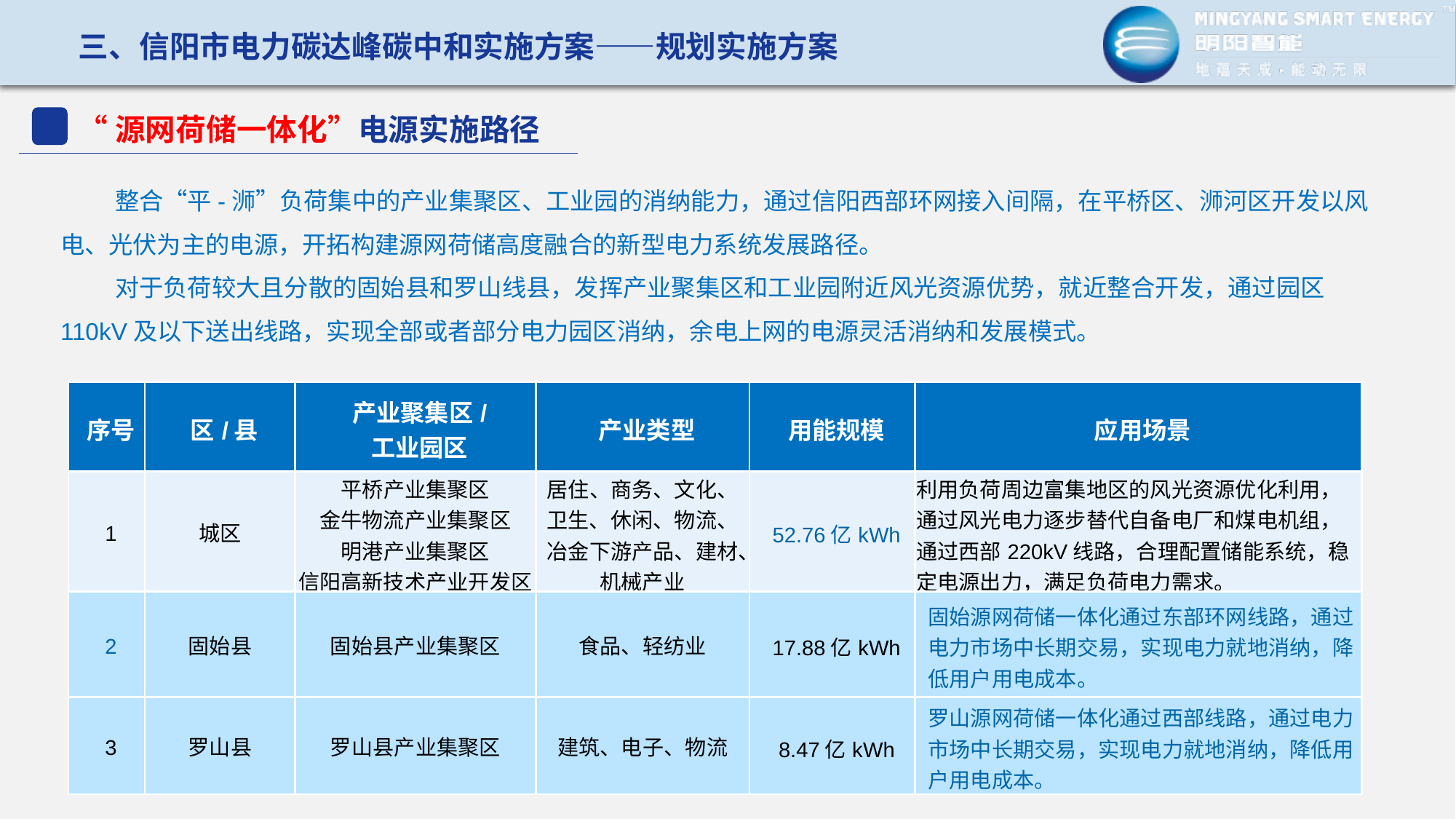

三、信阳市电力碳达峰碳中和实施方案——规划实施方案
“源网荷储一体化”电源实施路径

整合“平-浉”负荷集中的产业集聚区、工业园的消纳能力，通过信阳西部环网接入间隔，在平桥区、浉河区开发以风电、光伏为主的电源，开拓构建源网荷储高度融合的新型电力系统发展路径。
对于负荷较大且分散的固始县和罗山线县，发挥产业聚集区和工业园附近风光资源优势，就近整合开发，通过园区110kV及以下送出线路，实现全部或者部分电力园区消纳，余电上网的电源灵活消纳和发展模式。
| 序号 | 区/县 | 产业聚集区/ 工业园区 | 产业类型 | 用能规模 | 应用场景 |
| --- | --- | --- | --- | --- | --- |
| 1 | 城区 | 平桥产业集聚区 金牛物流产业集聚区 明港产业集聚区 信阳高新技术产业开发区 | 居住、商务、文化、卫生、休闲、物流、冶金下游产品、建材、机械产业 | 52.76亿kWh | 利用负荷周边富集地区的风光资源优化利用，通过风光电力逐步替代自备电厂和煤电机组，通过西部220kV线路，合理配置储能系统，稳定电源出力，满足负荷电力需求。 |
| 2 | 固始县 | 固始县产业集聚区 | 食品、轻纺业 | 17.88亿kWh | 固始源网荷储一体化通过东部环网线路，通过电力市场中长期交易，实现电力就地消纳，降低用户用电成本。 |
| 3 | 罗山县 | 罗山县产业集聚区 | 建筑、电子、物流 | 8.47亿kWh | 罗山源网荷储一体化通过西部线路，通过电力市场中长期交易，实现电力就地消纳，降低用户用电成本。 |